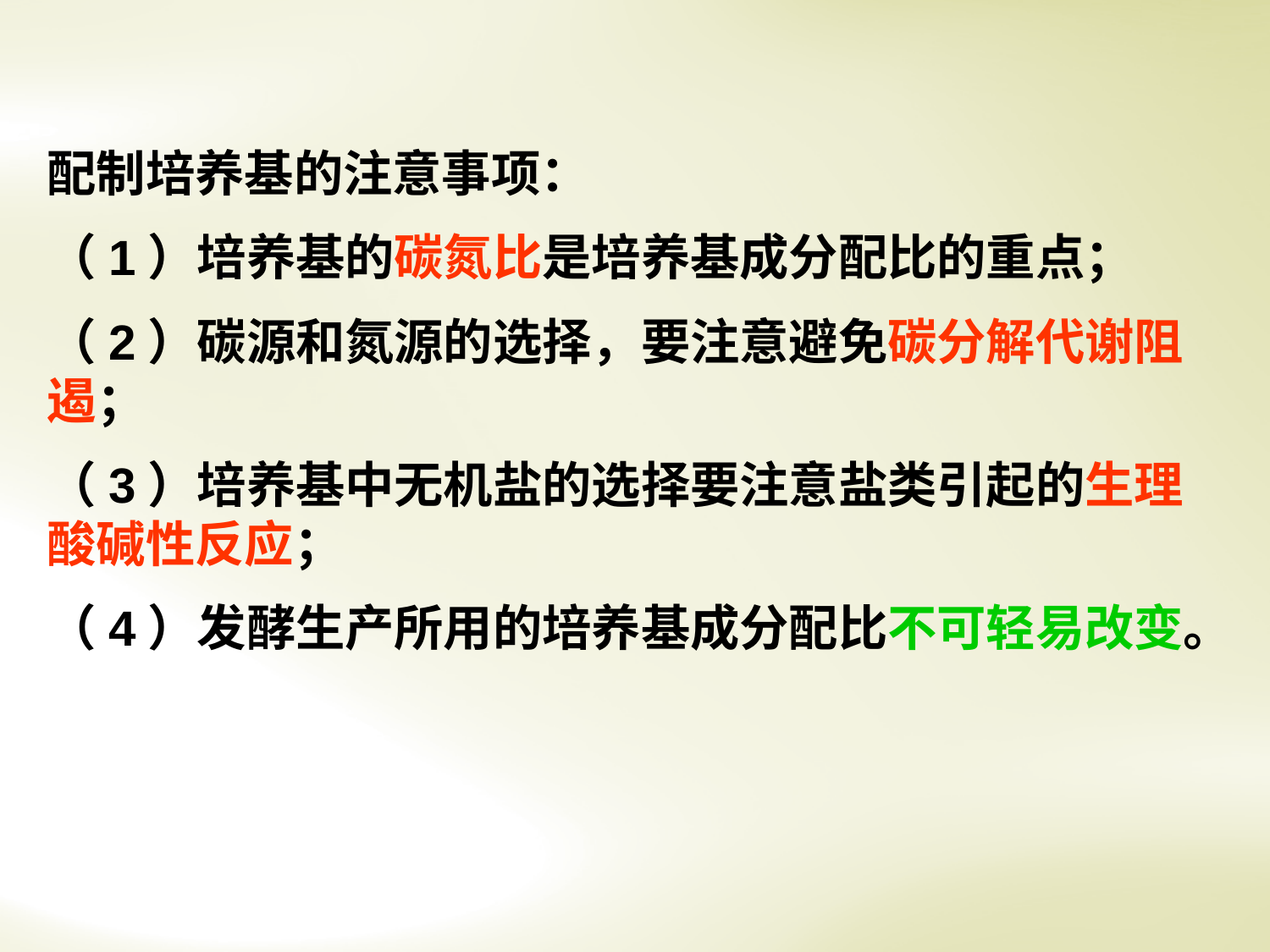

配制培养基的注意事项：
（1）培养基的碳氮比是培养基成分配比的重点；
（2）碳源和氮源的选择，要注意避免碳分解代谢阻遏；
（3）培养基中无机盐的选择要注意盐类引起的生理酸碱性反应；
（4）发酵生产所用的培养基成分配比不可轻易改变。